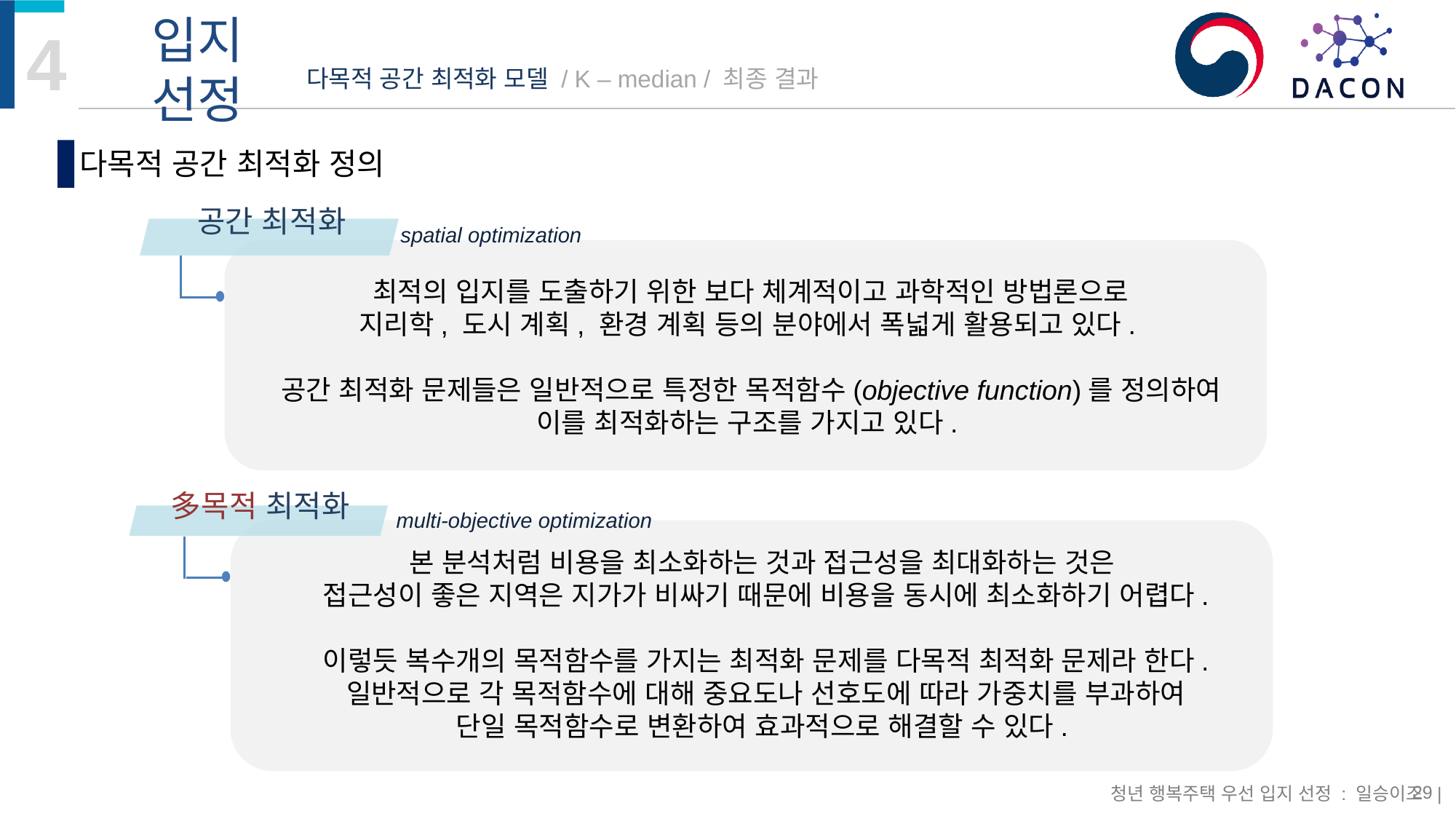

# 다목적 공간 최적화 모델 / K – median / 최종 결과
다목적 공간 최적화 정의

공간 최적화
spatial optimization

최적의 입지를 도출하기 위한 보다 체계적이고 과학적인 방법론으로
지리학, 도시 계획, 환경 계획 등의 분야에서 폭넓게 활용되고 있다.

공간 최적화 문제들은 일반적으로 특정한 목적함수(objective function)를 정의하여
이를 최적화하는 구조를 가지고 있다.

多목적 최적화
multi-objective optimization

본 분석처럼 비용을 최소화하는 것과 접근성을 최대화하는 것은
접근성이 좋은 지역은 지가가 비싸기 때문에 비용을 동시에 최소화하기 어렵다.

이렇듯 복수개의 목적함수를 가지는 최적화 문제를 다목적 최적화 문제라 한다.
일반적으로 각 목적함수에 대해 중요도나 선호도에 따라 가중치를 부과하여
단일 목적함수로 변환하여 효과적으로 해결할 수 있다.

29